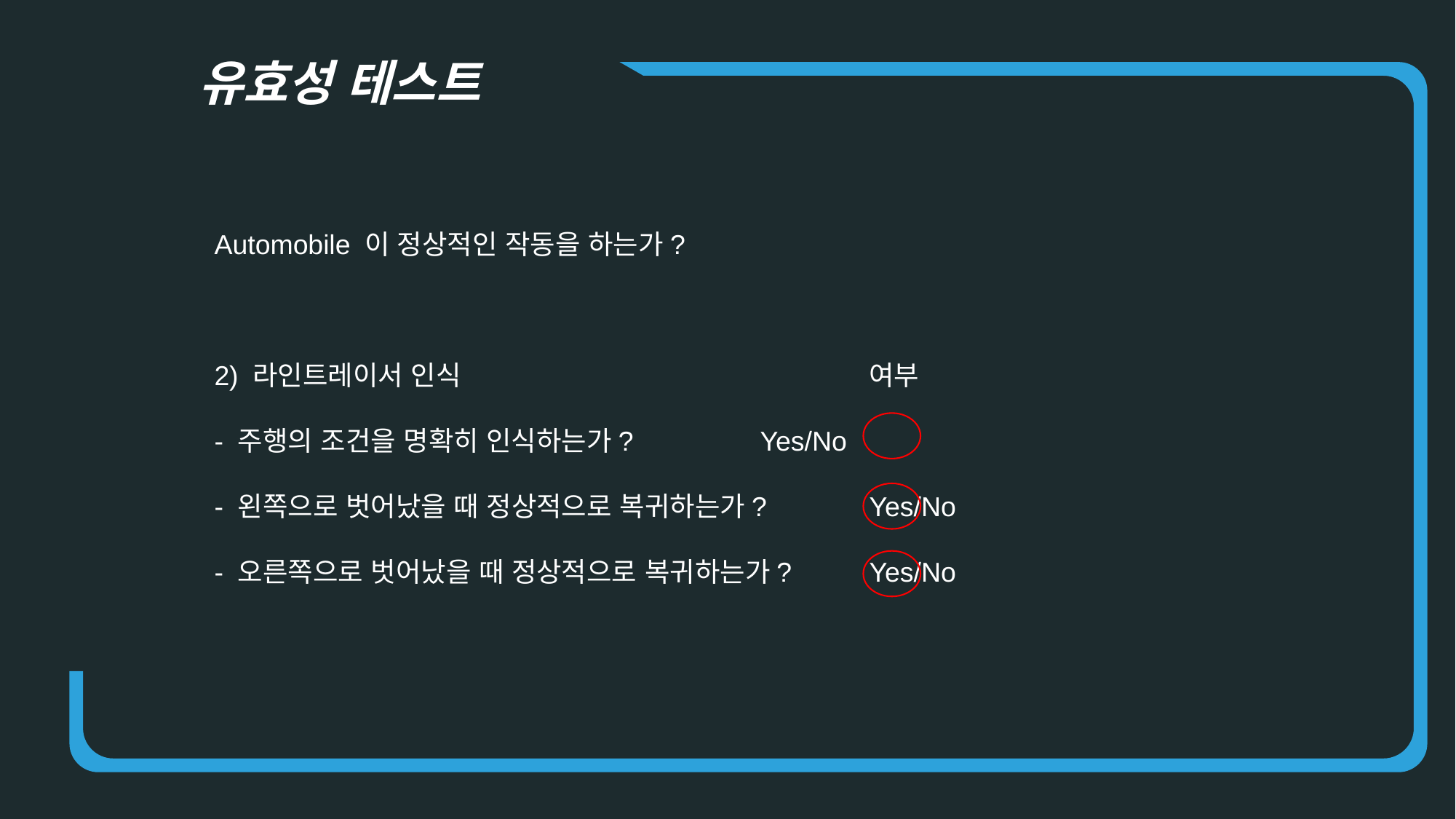

유효성 테스트

Automobile 이 정상적인 작동을 하는가?

2) 라인트레이서 인식				여부

- 주행의 조건을 명확히 인식하는가?		Yes/No

- 왼쪽으로 벗어났을 때 정상적으로 복귀하는가?	Yes/No

- 오른쪽으로 벗어났을 때 정상적으로 복귀하는가? 	Yes/No